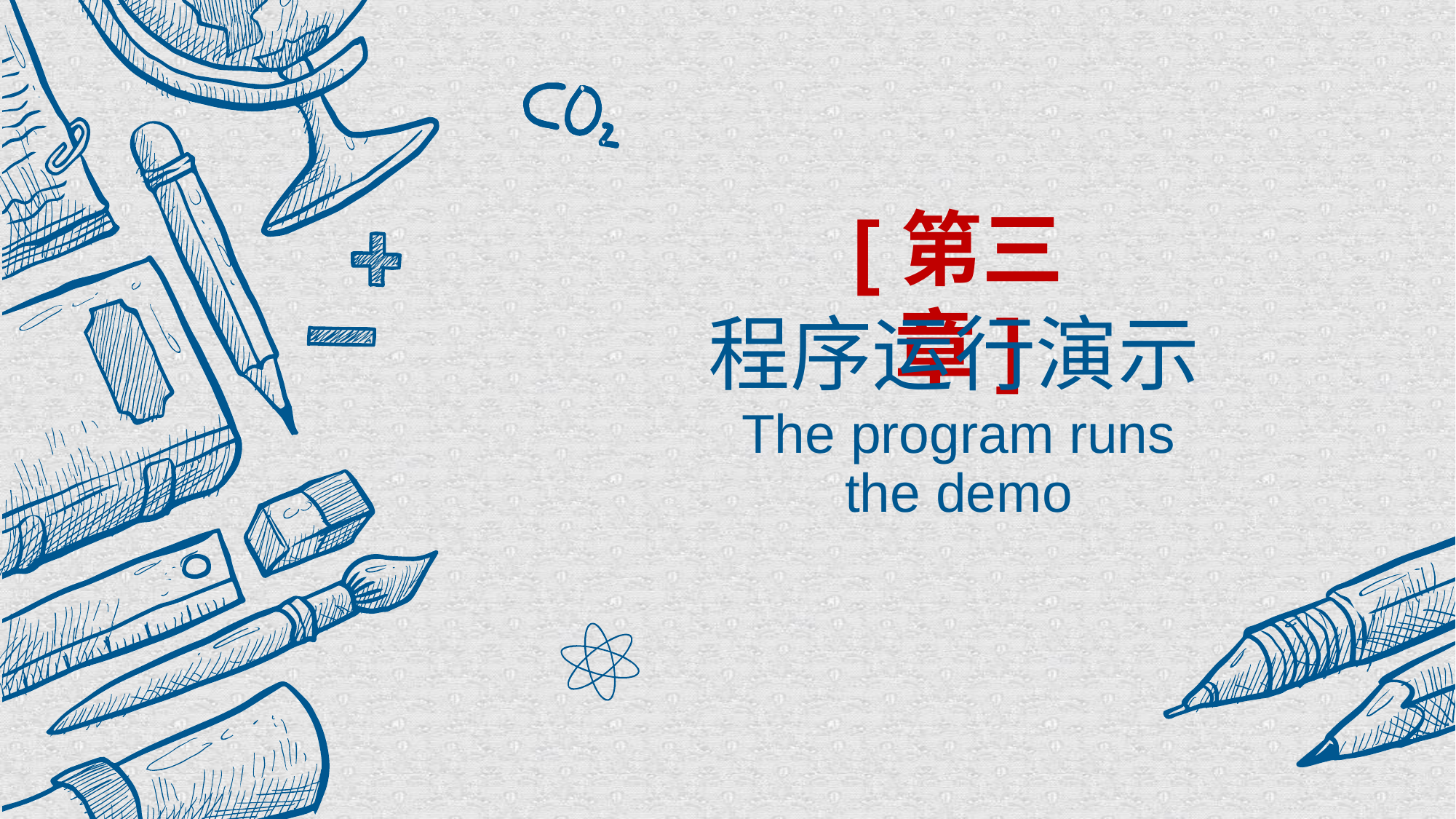

[第三章]

程序运行演示

The program runs the demo